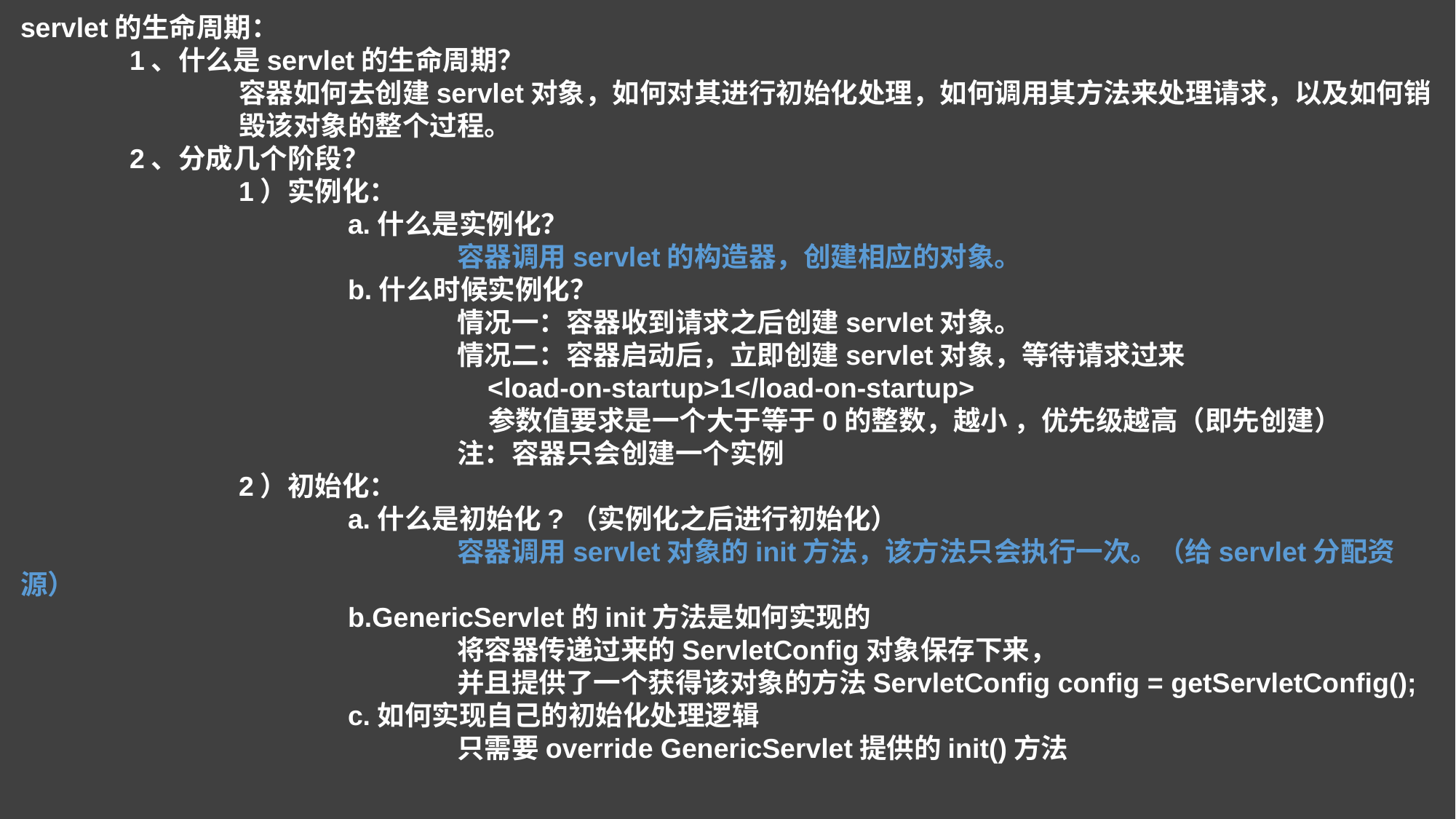

servlet的生命周期：
	1、什么是servlet的生命周期？
		容器如何去创建servlet对象，如何对其进行初始化处理，如何调用其方法来处理请求，以及如何销		毁该对象的整个过程。
	2、分成几个阶段？
		1）实例化：
			a.什么是实例化？
				容器调用servlet的构造器，创建相应的对象。
			b.什么时候实例化？
				情况一：容器收到请求之后创建servlet对象。
				情况二：容器启动后，立即创建servlet对象，等待请求过来
				    <load-on-startup>1</load-on-startup>
				    参数值要求是一个大于等于0的整数，越小 ，优先级越高（即先创建）
				注：容器只会创建一个实例
		2）初始化：
			a.什么是初始化?（实例化之后进行初始化）
				容器调用servlet对象的init方法，该方法只会执行一次。（给servlet分配资源）
			b.GenericServlet的init方法是如何实现的
				将容器传递过来的ServletConfig对象保存下来，
				并且提供了一个获得该对象的方法ServletConfig config = getServletConfig();
			c.如何实现自己的初始化处理逻辑
				只需要override GenericServlet提供的init()方法